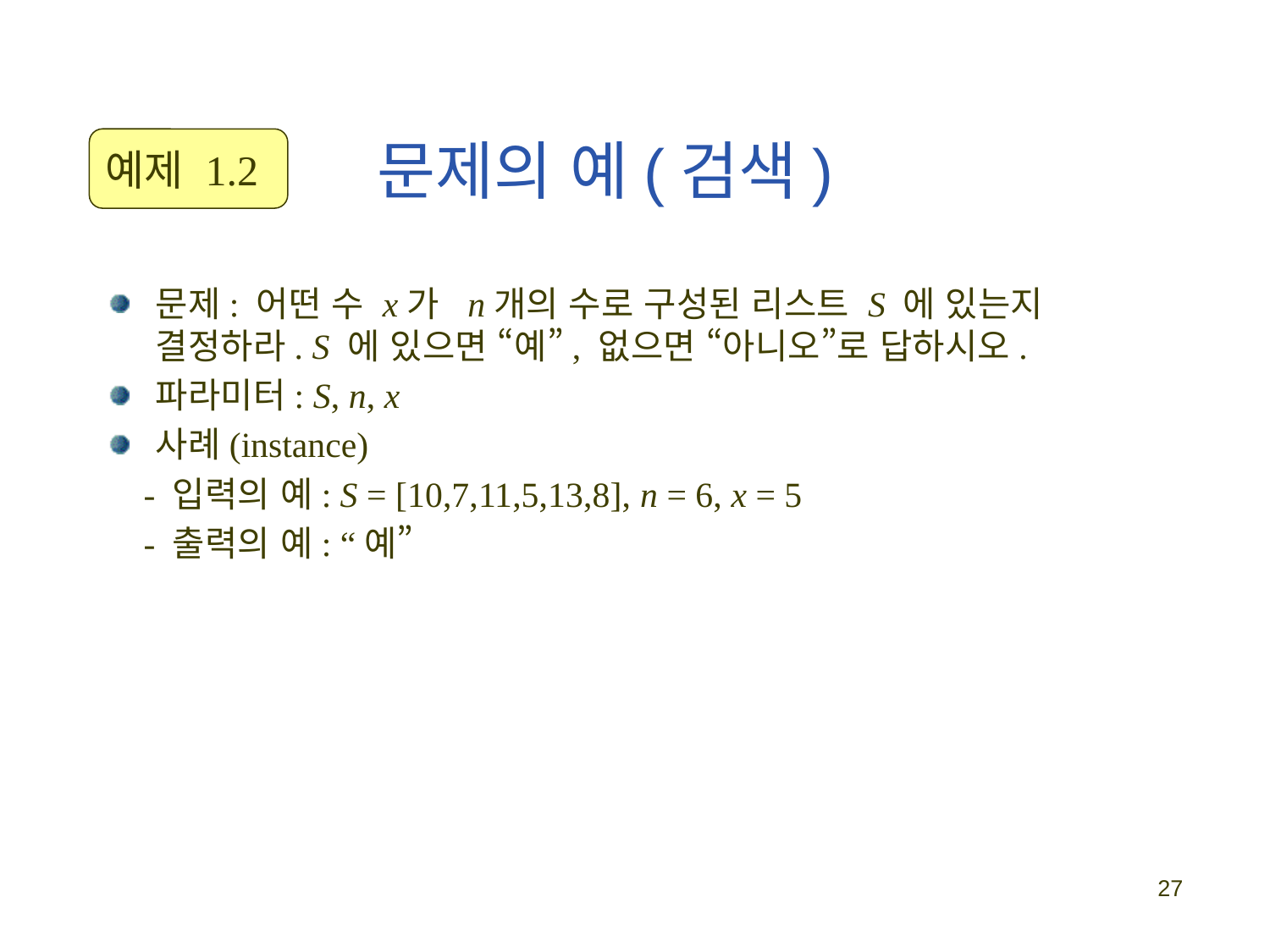

# 문제의 예(검색)
예제 1.2
문제: 어떤 수 x가  n개의 수로 구성된 리스트 S 에 있는지 결정하라. S 에 있으면 “예”, 없으면 “아니오”로 답하시오.
파라미터: S, n, x
사례(instance)
    - 입력의 예: S = [10,7,11,5,13,8], n = 6, x = 5
    - 출력의 예: “예”
27